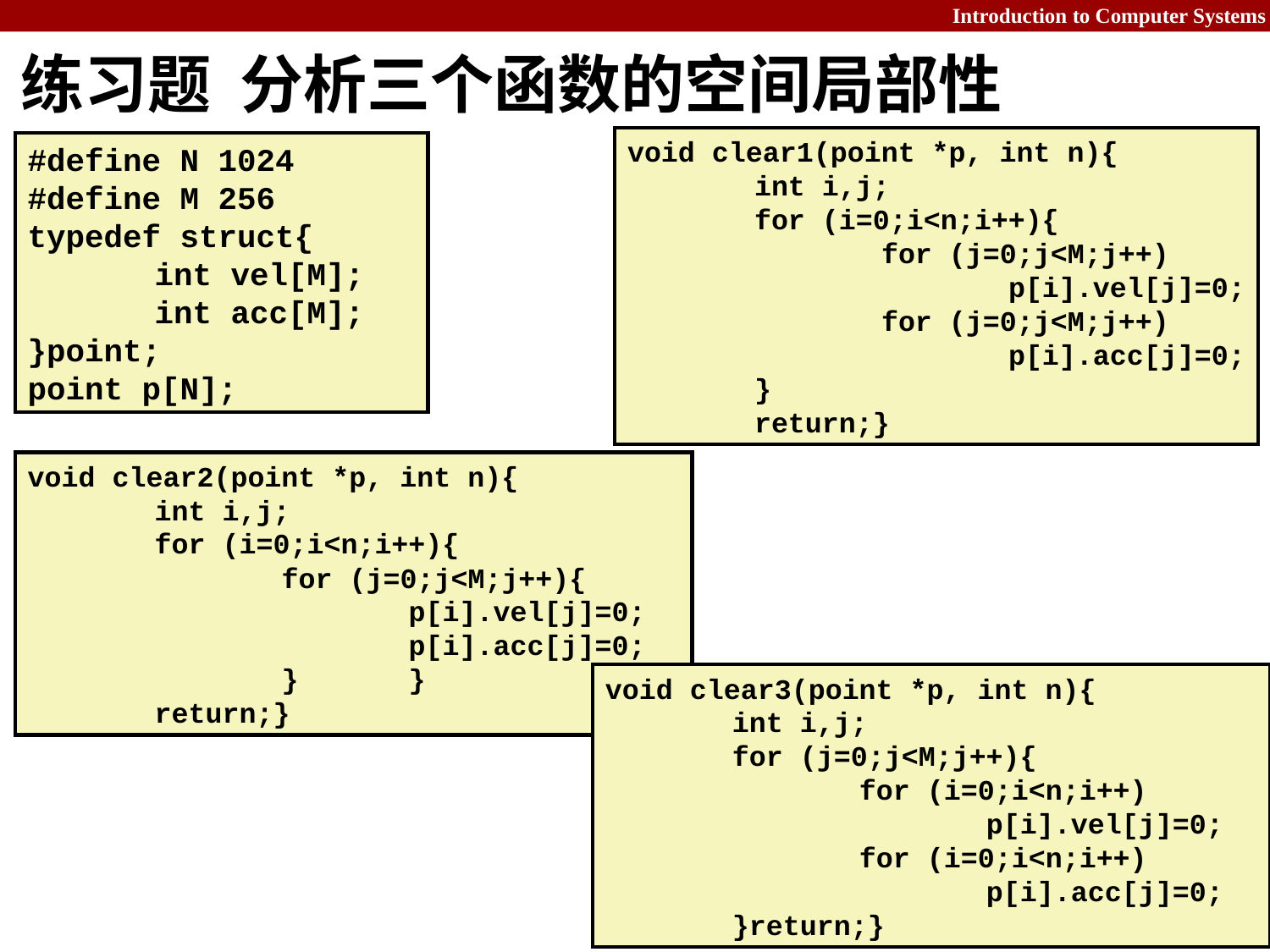

# 练习题  分析三个函数的空间局部性
void clear1(point *p, int n){
	int i,j;
	for (i=0;i<n;i++){
		for (j=0;j<M;j++)
			p[i].vel[j]=0;
		for (j=0;j<M;j++)
			p[i].acc[j]=0;
	}
	return;}
#define N 1024
#define M 256
typedef struct{
	int vel[M];
	int acc[M];
}point;
point p[N];
void clear2(point *p, int n){
	int i,j;
	for (i=0;i<n;i++){
		for (j=0;j<M;j++){
			p[i].vel[j]=0;
			p[i].acc[j]=0;
		}	}
	return;}
void clear3(point *p, int n){
	int i,j;
	for (j=0;j<M;j++){
		for (i=0;i<n;i++)
			p[i].vel[j]=0;
		for (i=0;i<n;i++)
			p[i].acc[j]=0;
	}return;}